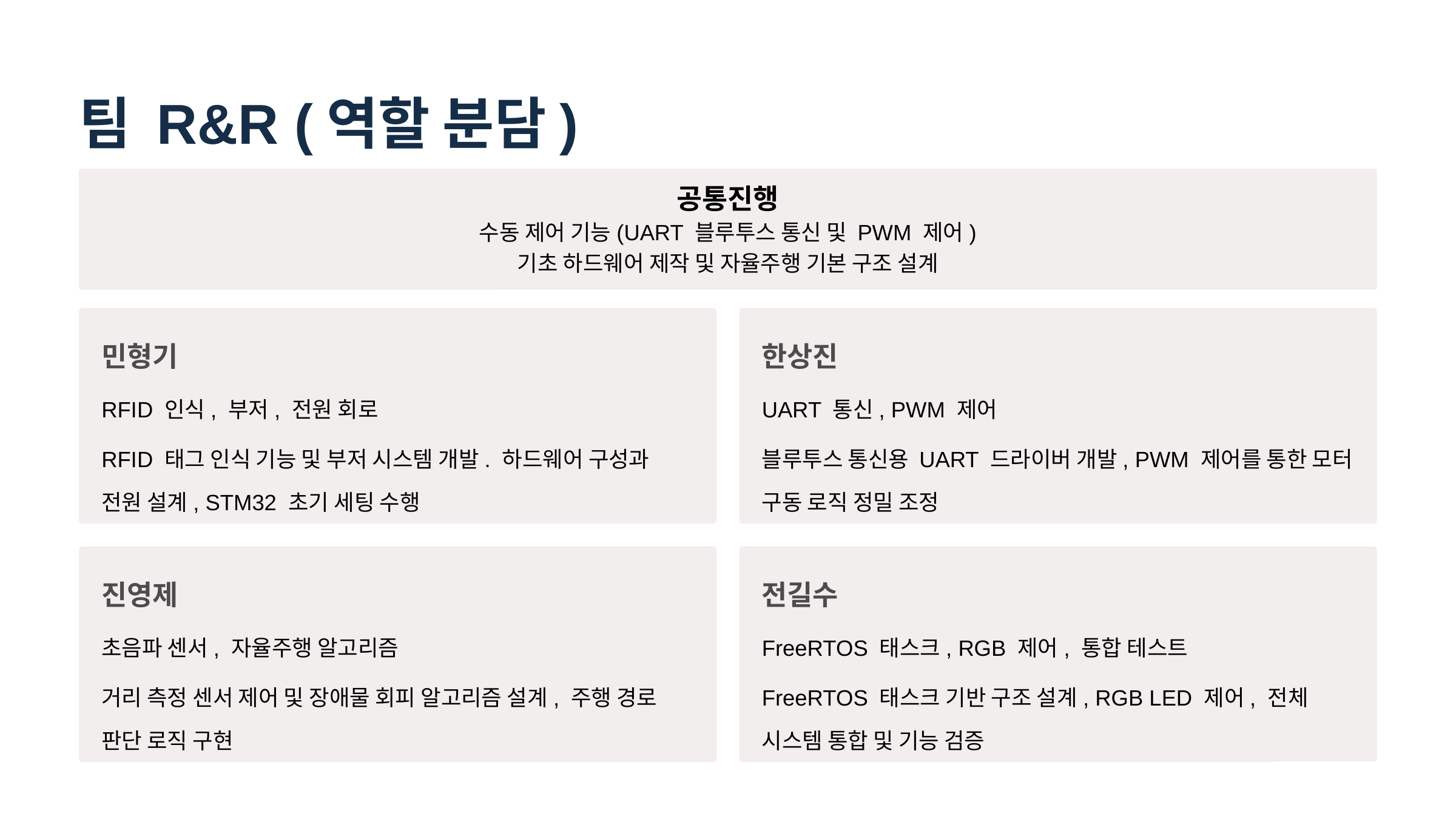

팀 R&R (역할 분담)

공통진행
수동 제어 기능(UART 블루투스 통신 및 PWM 제어)
기초 하드웨어 제작 및 자율주행 기본 구조 설계

민형기
한상진
RFID 인식, 부저, 전원 회로
UART 통신, PWM 제어
RFID 태그 인식 기능 및 부저 시스템 개발. 하드웨어 구성과 전원 설계, STM32 초기 세팅 수행
블루투스 통신용 UART 드라이버 개발, PWM 제어를 통한 모터 구동 로직 정밀 조정

진영제
전길수
초음파 센서, 자율주행 알고리즘
FreeRTOS 태스크, RGB 제어, 통합 테스트
거리 측정 센서 제어 및 장애물 회피 알고리즘 설계, 주행 경로 판단 로직 구현
FreeRTOS 태스크 기반 구조 설계, RGB LED 제어, 전체 시스템 통합 및 기능 검증